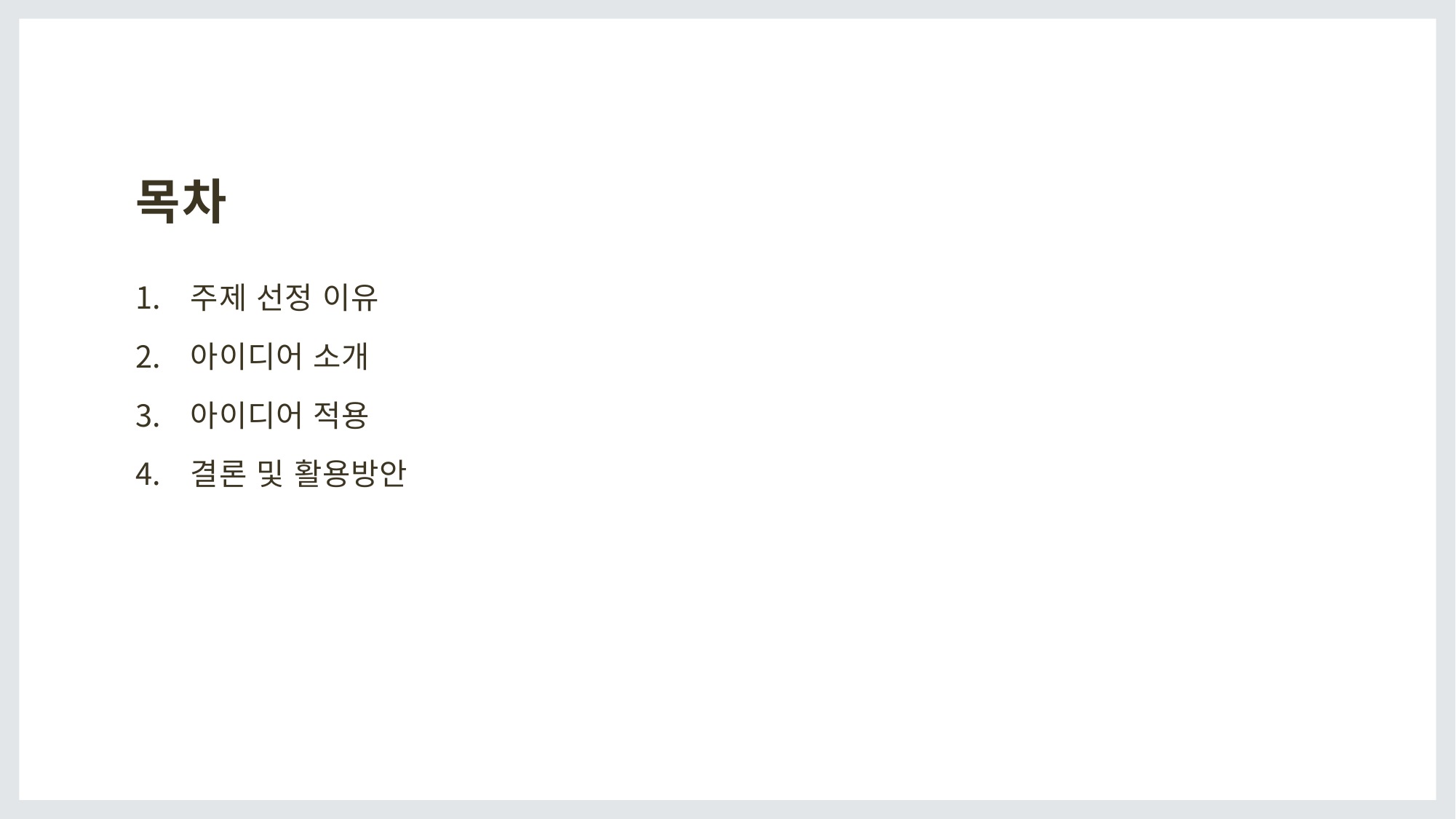

# 목차
주제 선정 이유
아이디어 소개
아이디어 적용
결론 및 활용방안